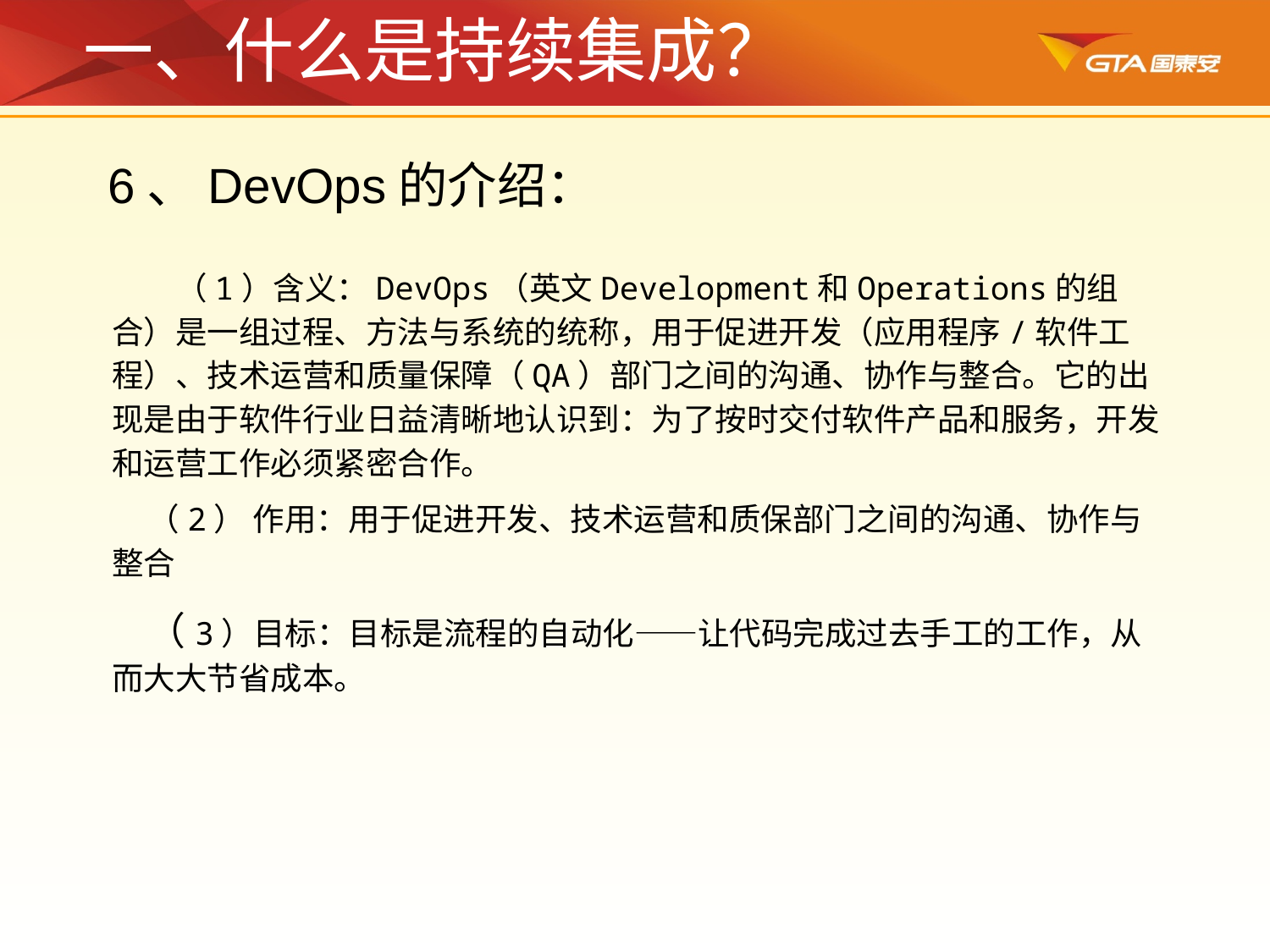

一、什么是持续集成？
6、DevOps的介绍：
　　（1）含义：DevOps（英文Development和Operations的组合）是一组过程、方法与系统的统称，用于促进开发（应用程序/软件工程）、技术运营和质量保障（QA）部门之间的沟通、协作与整合。它的出现是由于软件行业日益清晰地认识到：为了按时交付软件产品和服务，开发和运营工作必须紧密合作。
    （2） 作用：用于促进开发、技术运营和质保部门之间的沟通、协作与整合
   （3）目标：目标是流程的自动化——让代码完成过去手工的工作，从而大大节省成本。